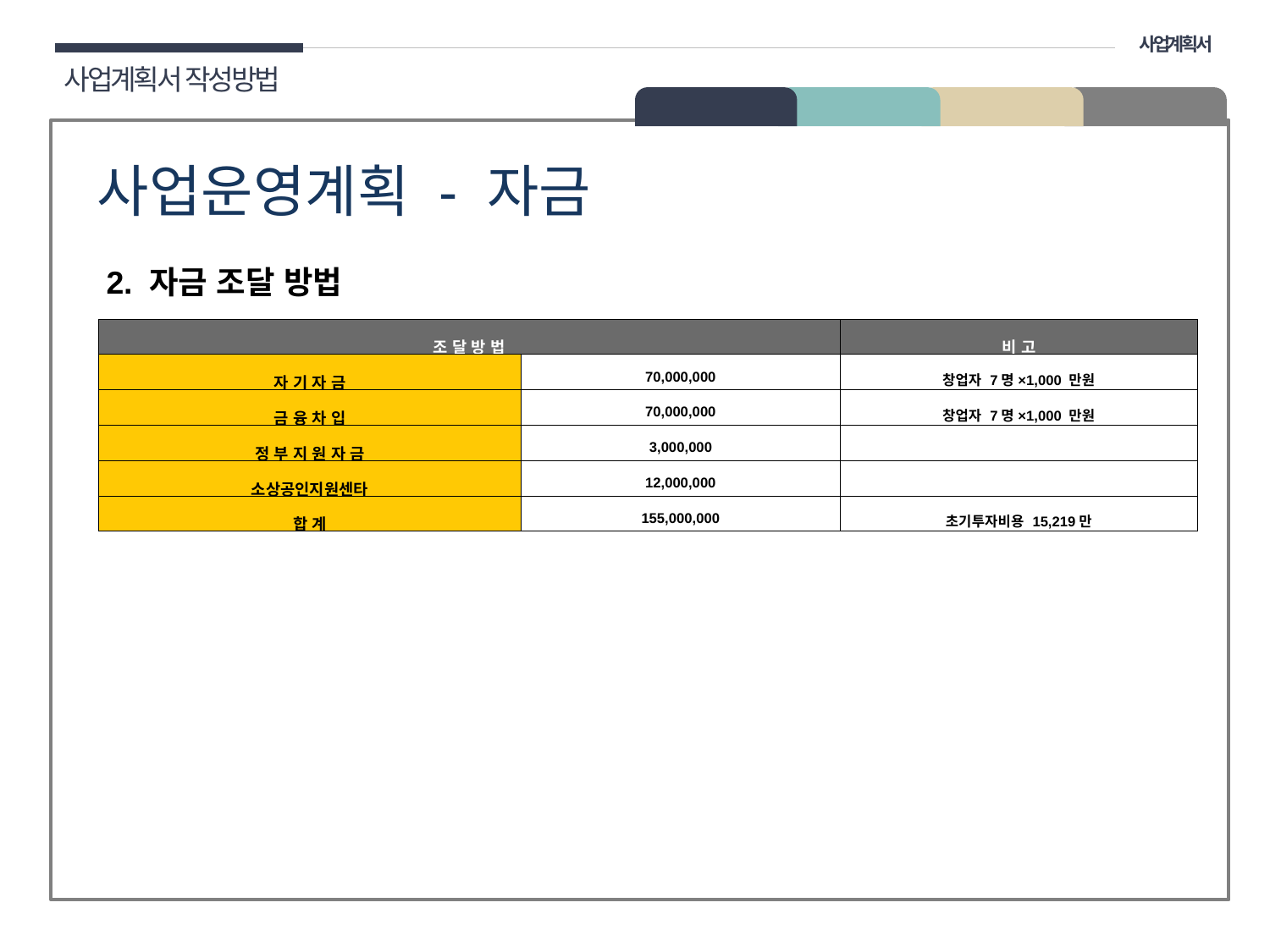

사업계획서
사업계획서 작성방법
02 구성

사업운영계획 - 자금
2. 자금 조달 방법
| 조 달 방 법 |  | 비 고 |
| --- | --- | --- |
| 자 기 자 금 | 70,000,000 | 창업자 7명×1,000 만원 |
| 금 융 차 입 | 70,000,000 | 창업자 7명×1,000 만원 |
| 정 부 지 원 자 금 | 3,000,000 |  |
| 소상공인지원센타 | 12,000,000 |  |
| 합 계 | 155,000,000 | 초기투자비용 15,219만 |